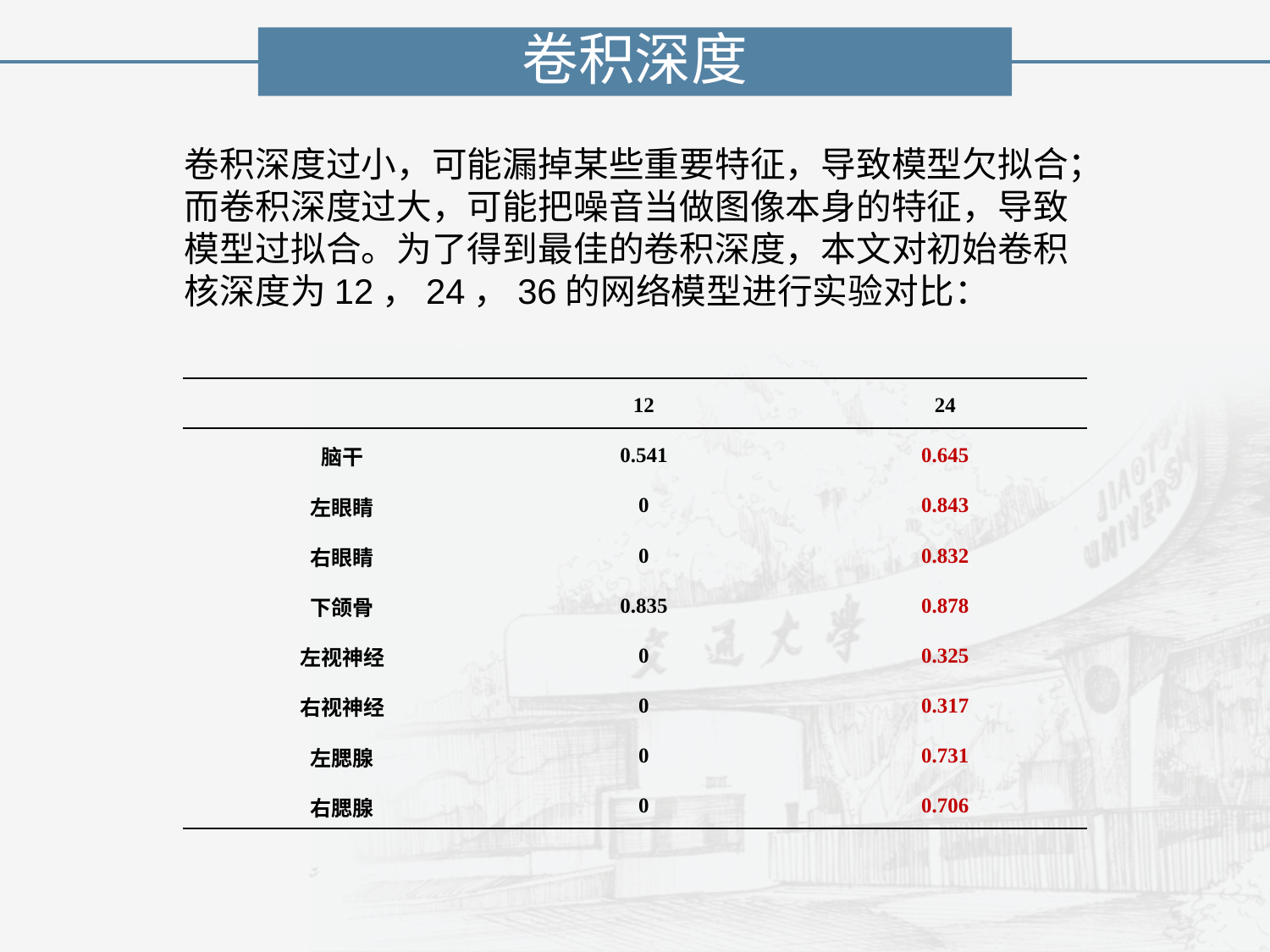

卷积深度
卷积深度过小，可能漏掉某些重要特征，导致模型欠拟合；而卷积深度过大，可能把噪音当做图像本身的特征，导致模型过拟合。为了得到最佳的卷积深度，本文对初始卷积核深度为12，24，36的网络模型进行实验对比：
|  | 12 | 24 |
| --- | --- | --- |
| 脑干 | 0.541 | 0.645 |
| 左眼睛 | 0 | 0.843 |
| 右眼睛 | 0 | 0.832 |
| 下颌骨 | 0.835 | 0.878 |
| 左视神经 | 0 | 0.325 |
| 右视神经 | 0 | 0.317 |
| 左腮腺 | 0 | 0.731 |
| 右腮腺 | 0 | 0.706 |